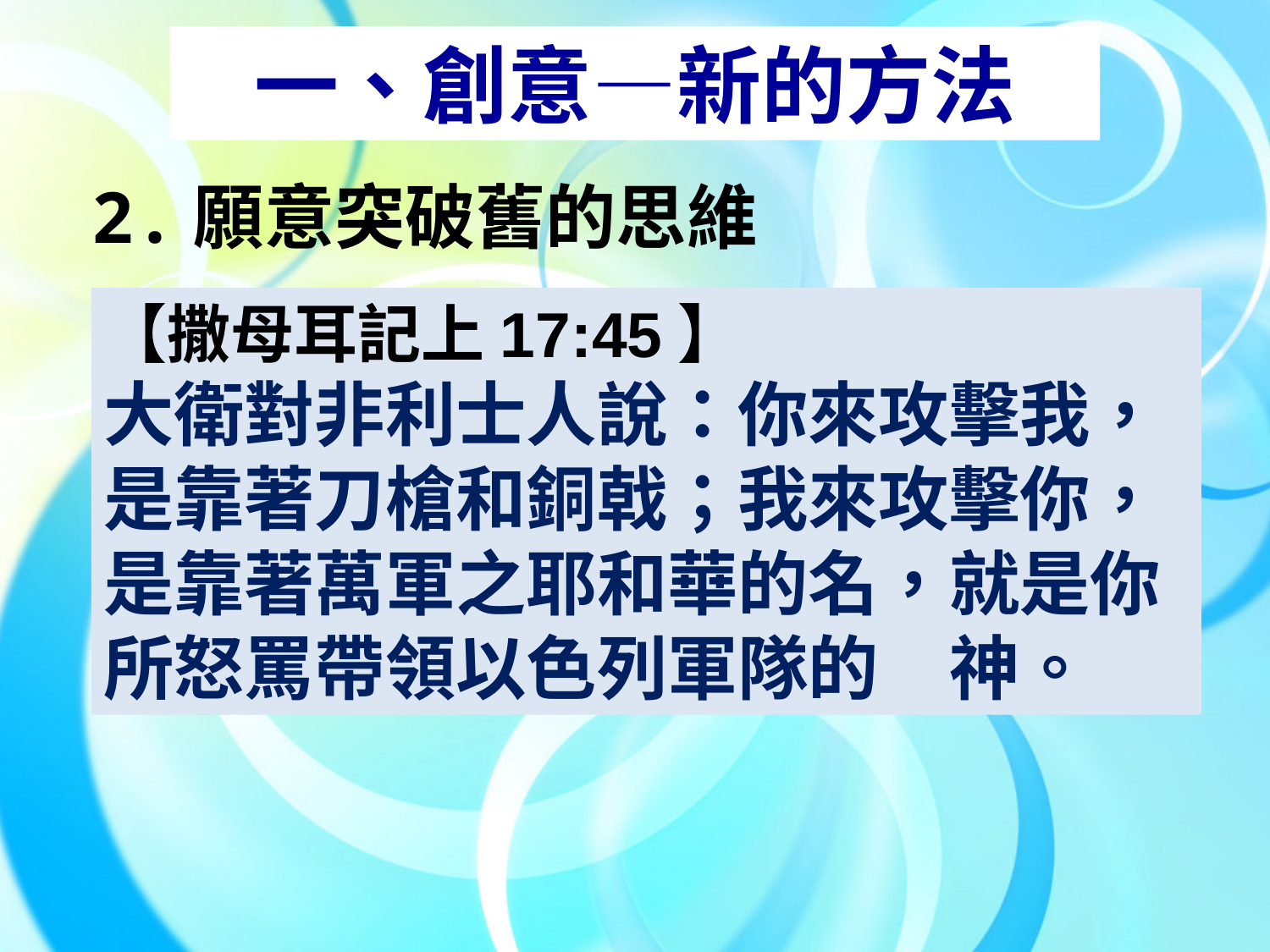

一、創意—新的方法
2.願意突破舊的思維
【撒母耳記上17:45】
大衛對非利士人說：你來攻擊我，是靠著刀槍和銅戟；我來攻擊你，是靠著萬軍之耶和華的名，就是你所怒罵帶領以色列軍隊的　神。